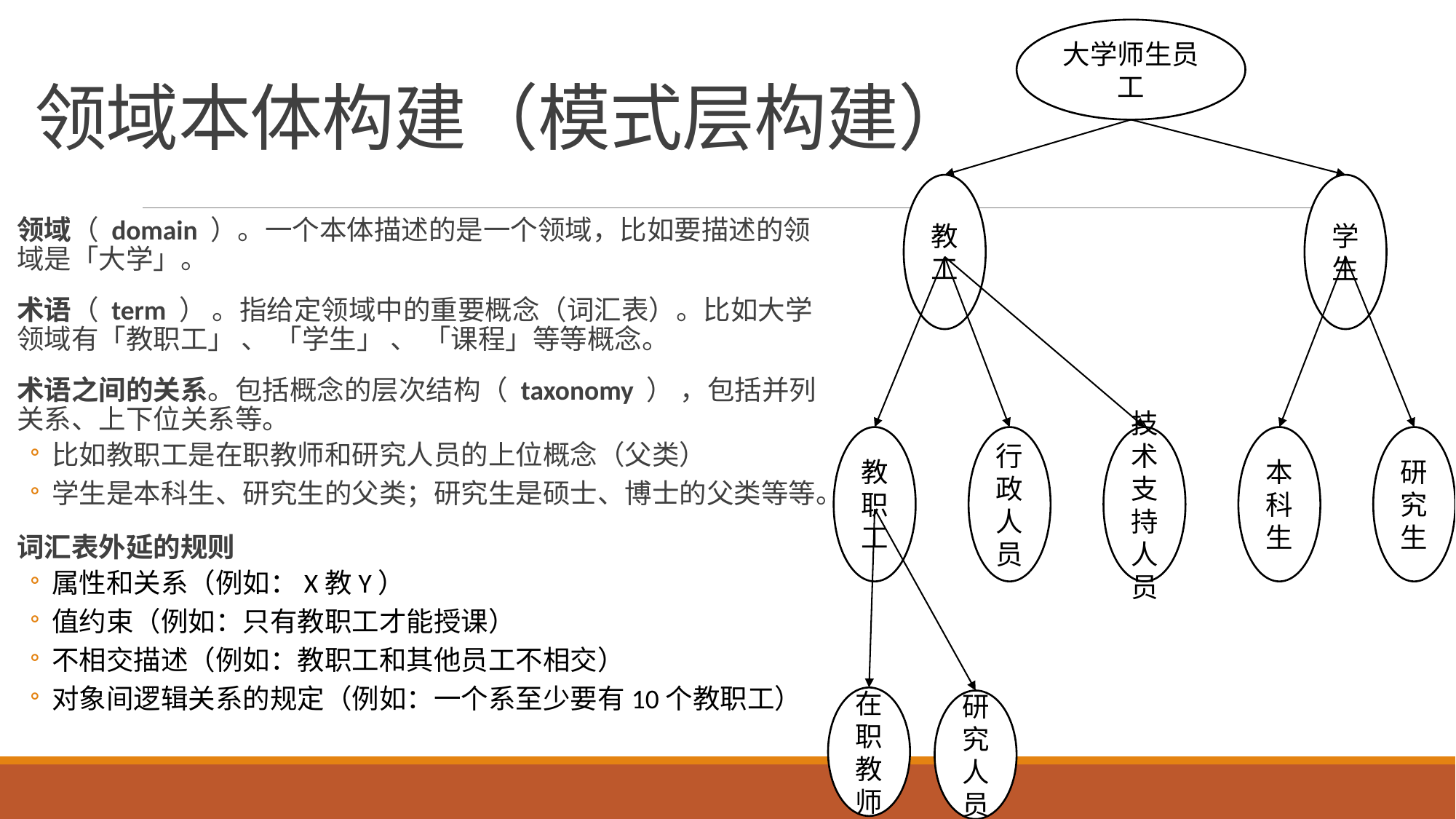

# 领域本体构建（模式层构建）
大学师生员工
教工
学生
行政人员
技术支持人员
本科生
研究生
教职工
在职教师
研究人员
领域（ domain ）。一个本体描述的是一个领域，比如要描述的领域是「大学」。
术语（ term ） 。指给定领域中的重要概念（词汇表）。比如大学领域有「教职工」 、 「学生」 、 「课程」等等概念。
术语之间的关系。包括概念的层次结构（ taxonomy ） ，包括并列关系、上下位关系等。
比如教职工是在职教师和研究人员的上位概念（父类）
学生是本科生、研究生的父类；研究生是硕士、博士的父类等等。
词汇表外延的规则
属性和关系（例如：X教Y）
值约束（例如：只有教职工才能授课）
不相交描述（例如：教职工和其他员工不相交）
对象间逻辑关系的规定（例如：一个系至少要有10个教职工）